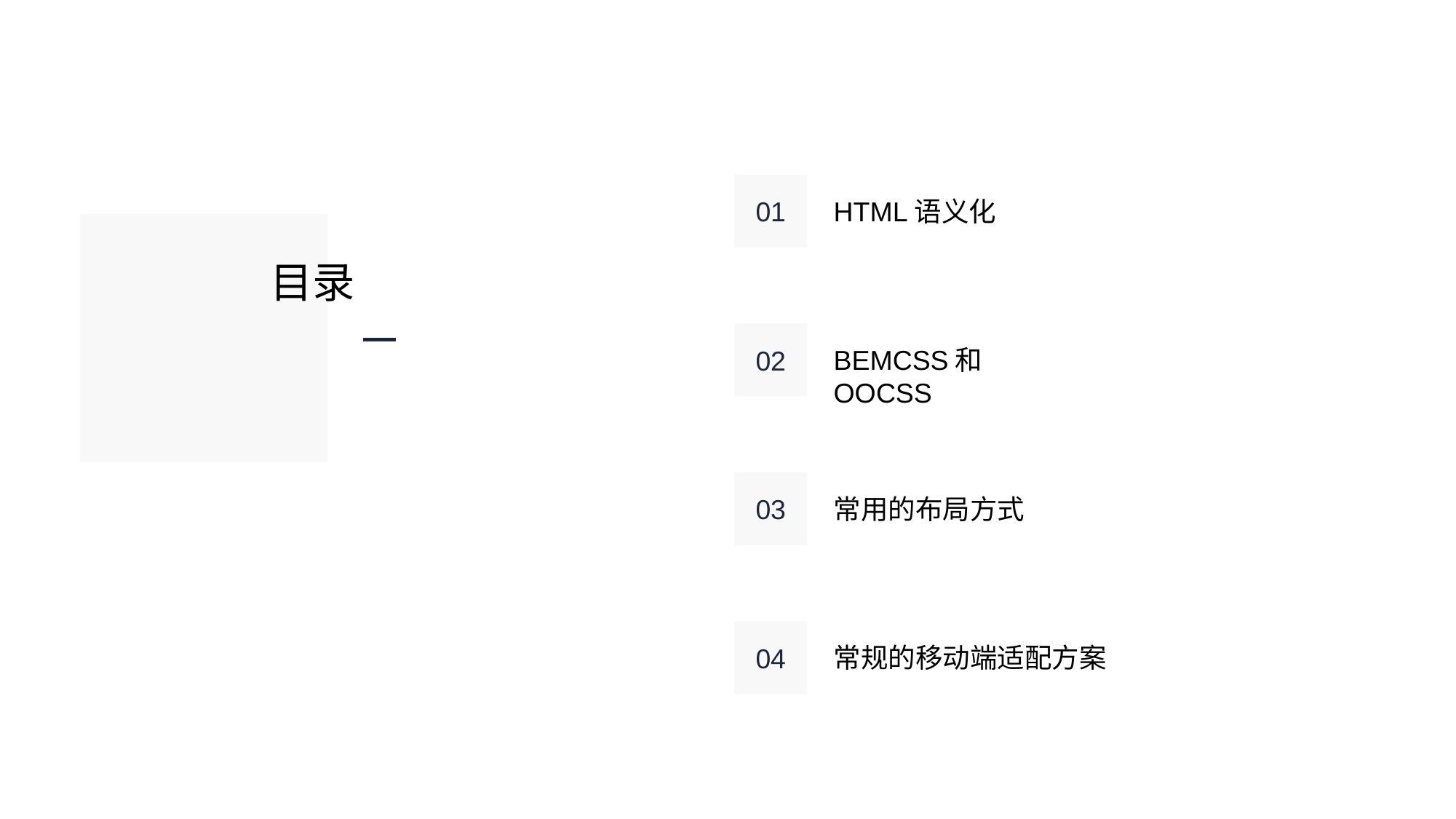

01
HTML语义化

目录
02
BEMCSS和OOCSS
03
常用的布局方式
04
常规的移动端适配方案